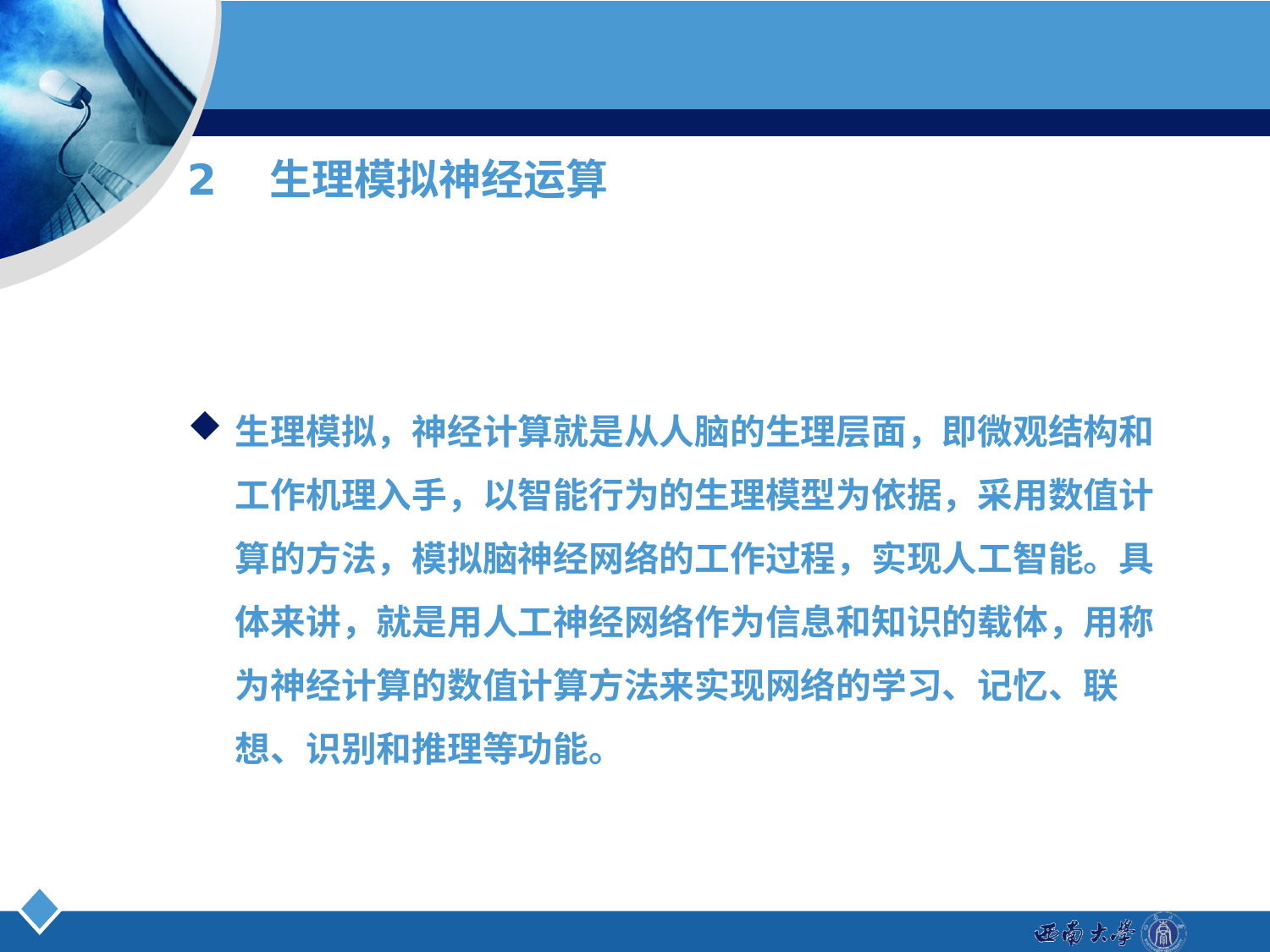

2　生理模拟神经运算

生理模拟，神经计算就是从人脑的生理层面，即微观结构和工作机理入手，以智能行为的生理模型为依据，采用数值计算的方法，模拟脑神经网络的工作过程，实现人工智能。具体来讲，就是用人工神经网络作为信息和知识的载体，用称为神经计算的数值计算方法来实现网络的学习、记忆、联想、识别和推理等功能。